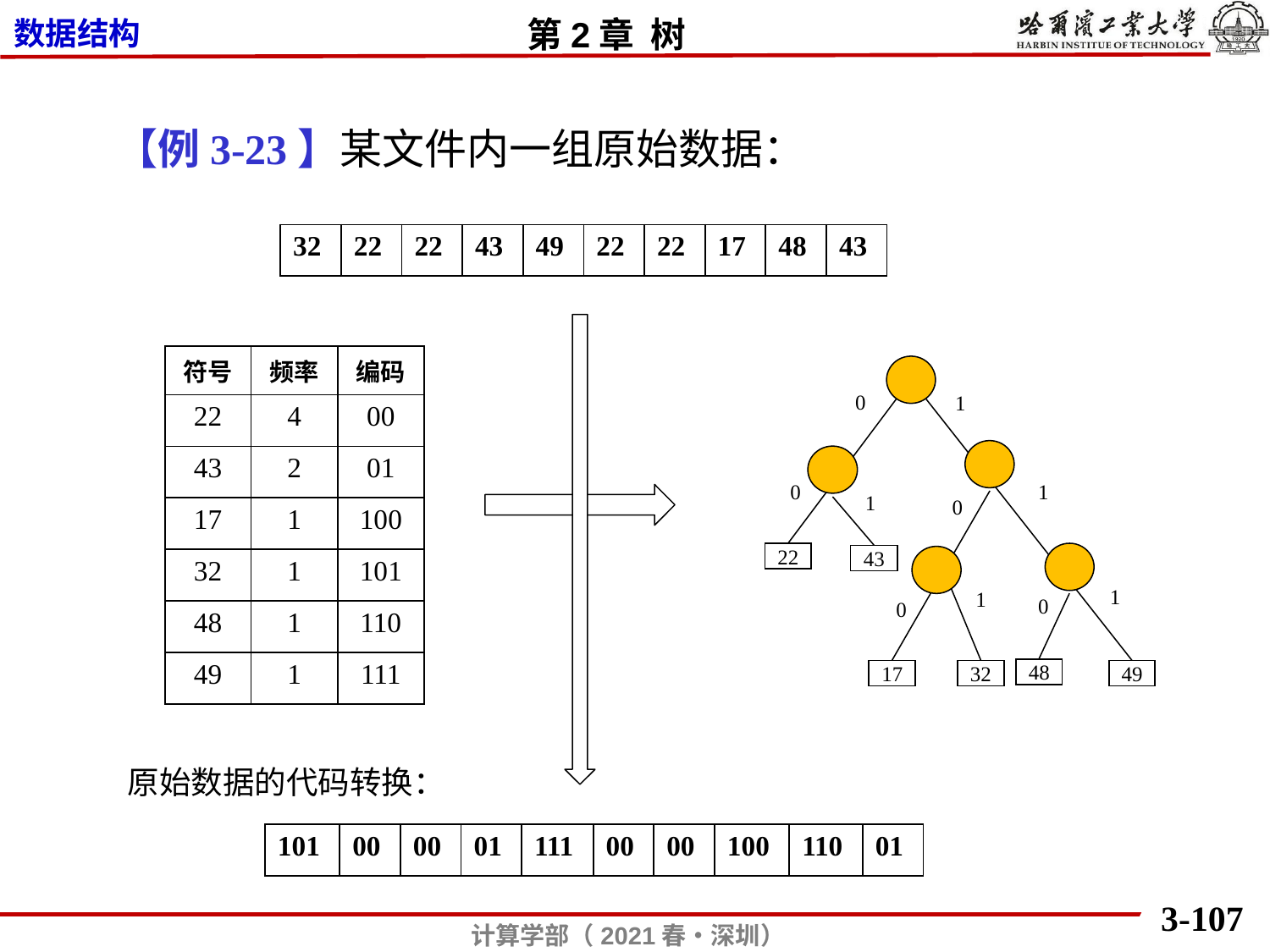

【例3-23】某文件内一组原始数据：
| 32 | 22 | 22 | 43 | 49 | 22 | 22 | 17 | 48 | 43 |
| --- | --- | --- | --- | --- | --- | --- | --- | --- | --- |

| 符号 | 频率 | 编码 |
| --- | --- | --- |
| 22 | 4 | 00 |
| 43 | 2 | 01 |
| 17 | 1 | 100 |
| 32 | 1 | 101 |
| 48 | 1 | 110 |
| 49 | 1 | 111 |

22

43

48
17
32
49
0
1
0
1
1
0
1
1
0
0

原始数据的代码转换：
| 101 | 00 | 00 | 01 | 111 | 00 | 00 | 100 | 110 | 01 |
| --- | --- | --- | --- | --- | --- | --- | --- | --- | --- |